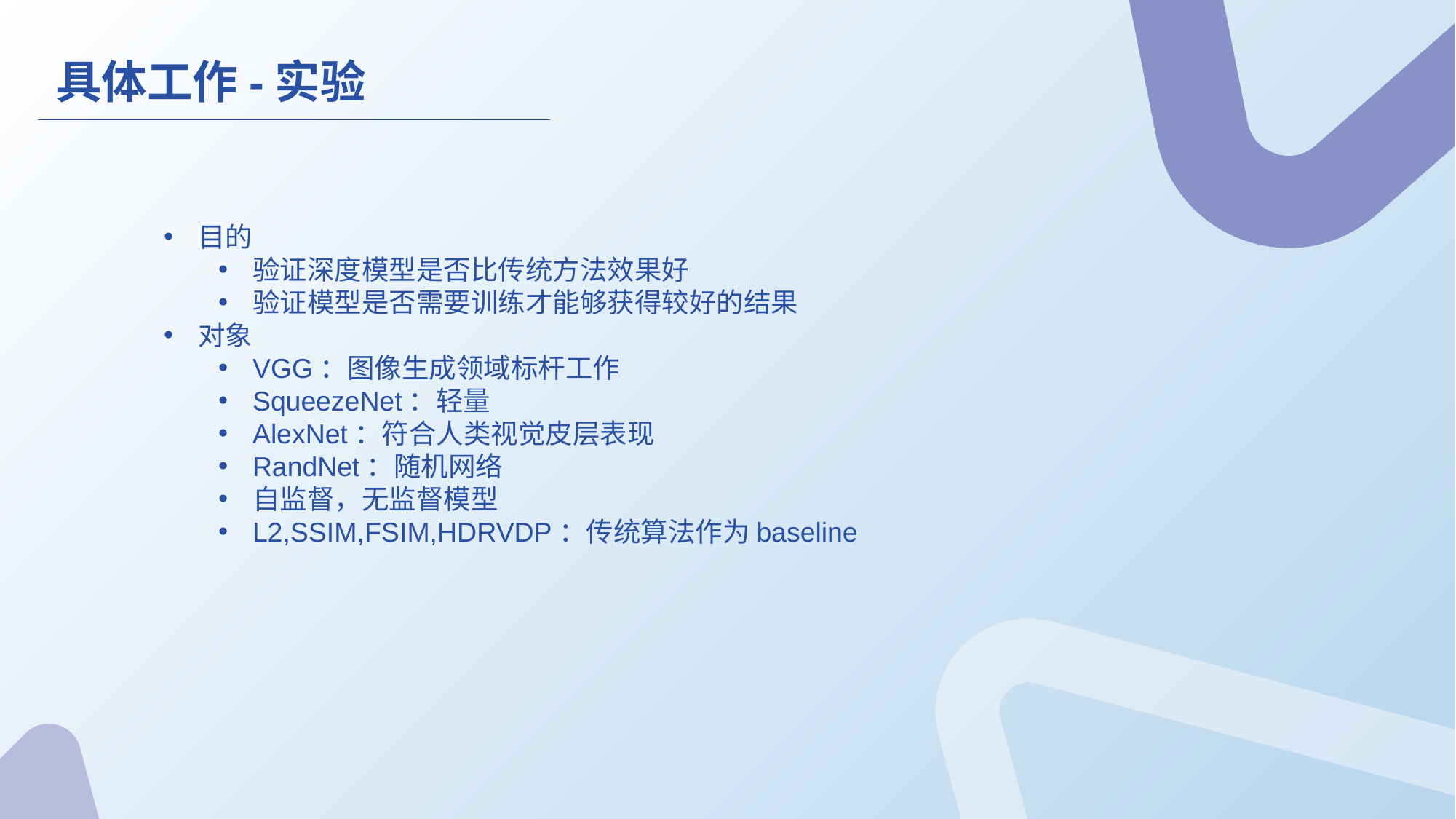

具体工作-实验
目的
验证深度模型是否比传统方法效果好
验证模型是否需要训练才能够获得较好的结果
对象
VGG：图像生成领域标杆工作
SqueezeNet：轻量
AlexNet：符合人类视觉皮层表现
RandNet：随机网络
自监督，无监督模型
L2,SSIM,FSIM,HDRVDP：传统算法作为baseline